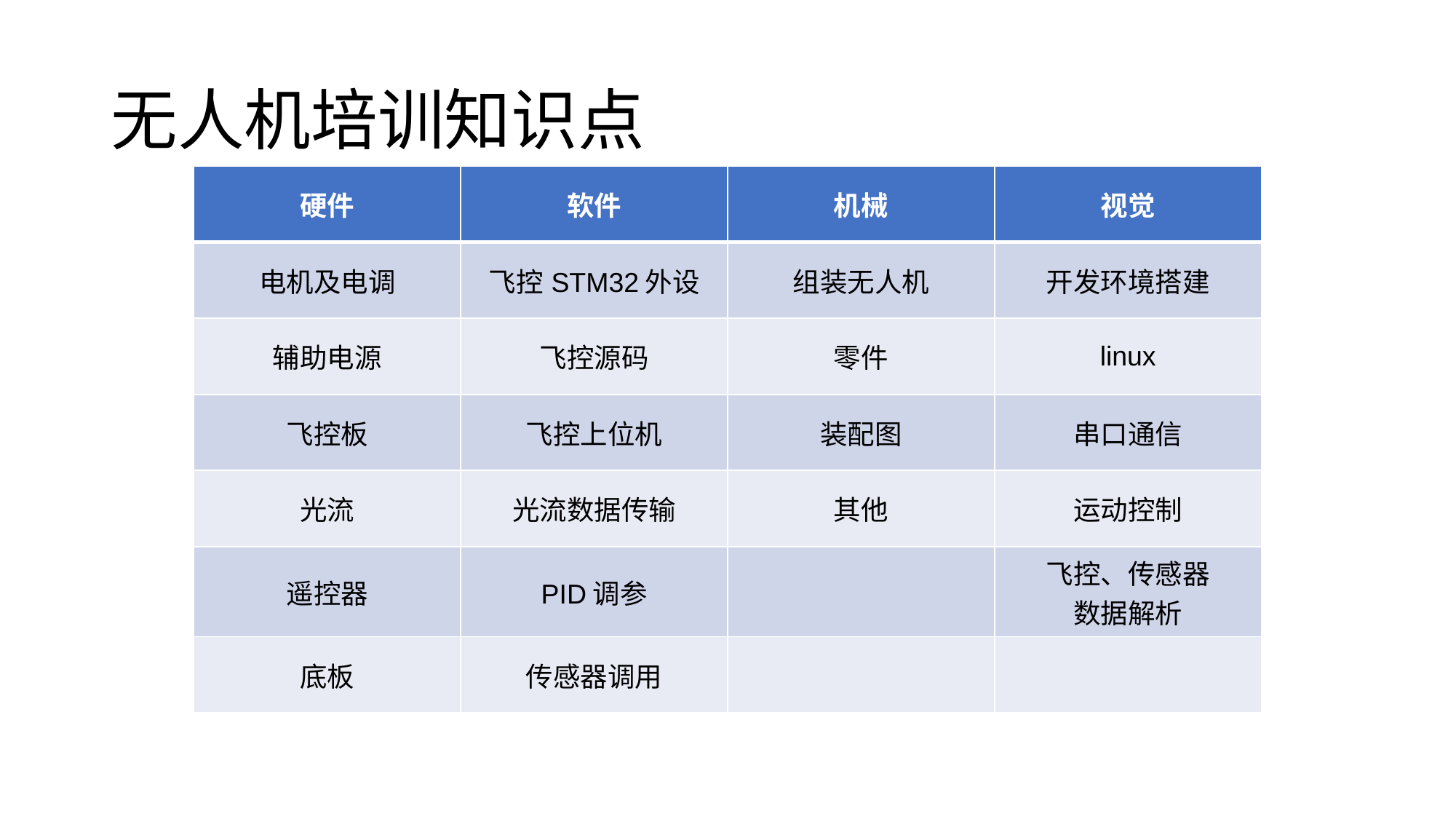

# 无人机培训知识点
| 硬件 | 软件 | 机械 | 视觉 |
| --- | --- | --- | --- |
| 电机及电调 | 飞控STM32外设 | 组装无人机 | 开发环境搭建 |
| 辅助电源 | 飞控源码 | 零件 | linux |
| 飞控板 | 飞控上位机 | 装配图 | 串口通信 |
| 光流 | 光流数据传输 | 其他 | 运动控制 |
| 遥控器 | PID调参 |  | 飞控、传感器 数据解析 |
| 底板 | 传感器调用 |  |  |